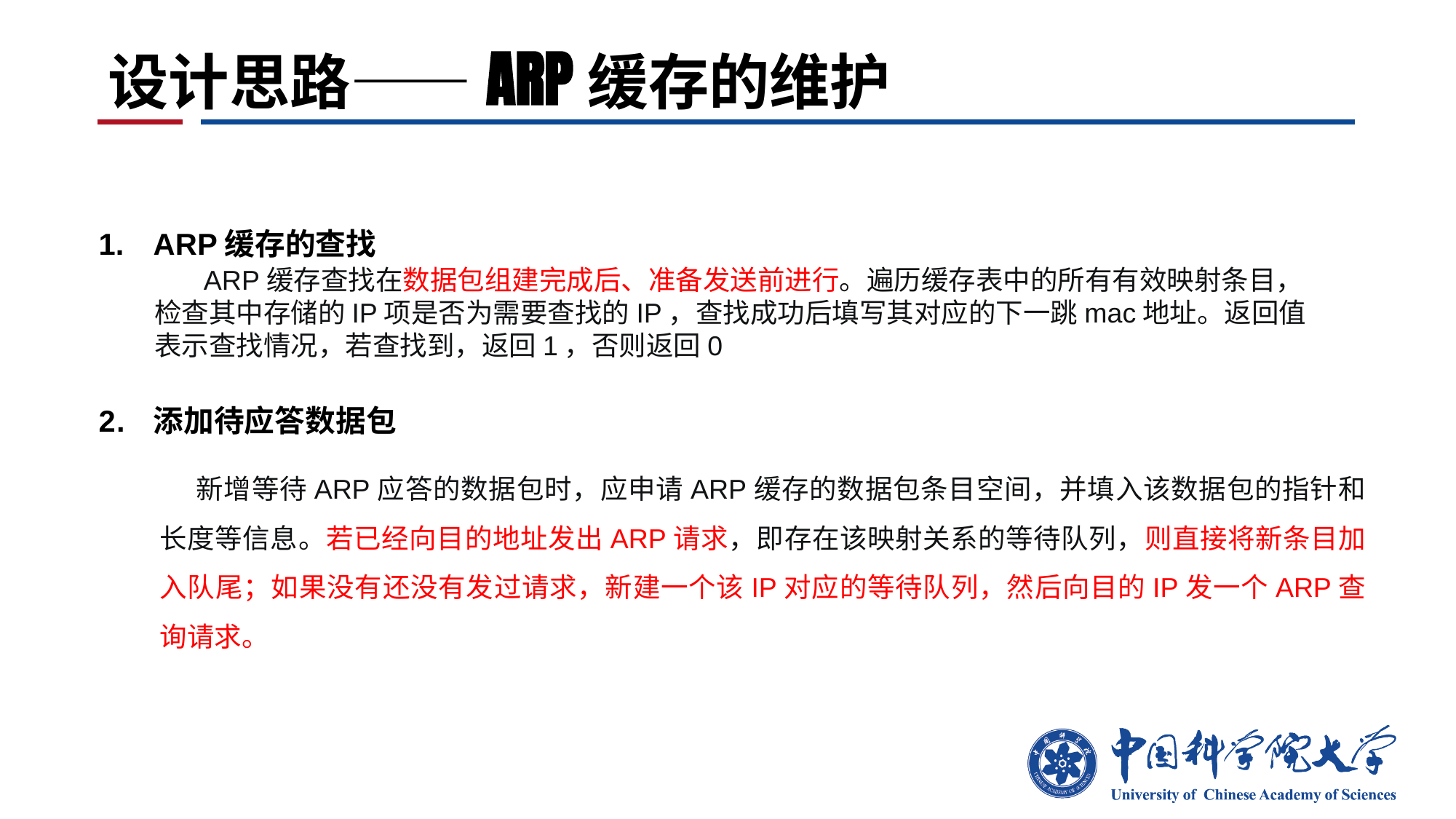

# 设计思路——ARP缓存的维护
ARP缓存的查找
        ARP缓存查找在数据包组建完成后、准备发送前进行。遍历缓存表中的所有有效映射条目，检查其中存储的IP项是否为需要查找的IP，查找成功后填写其对应的下一跳mac地址。返回值表示查找情况，若查找到，返回1，否则返回0
添加待应答数据包
新增等待ARP应答的数据包时，应申请ARP缓存的数据包条目空间，并填入该数据包的指针和长度等信息。若已经向目的地址发出ARP请求，即存在该映射关系的等待队列，则直接将新条目加入队尾；如果没有还没有发过请求，新建一个该IP对应的等待队列，然后向目的IP发一个ARP查询请求。